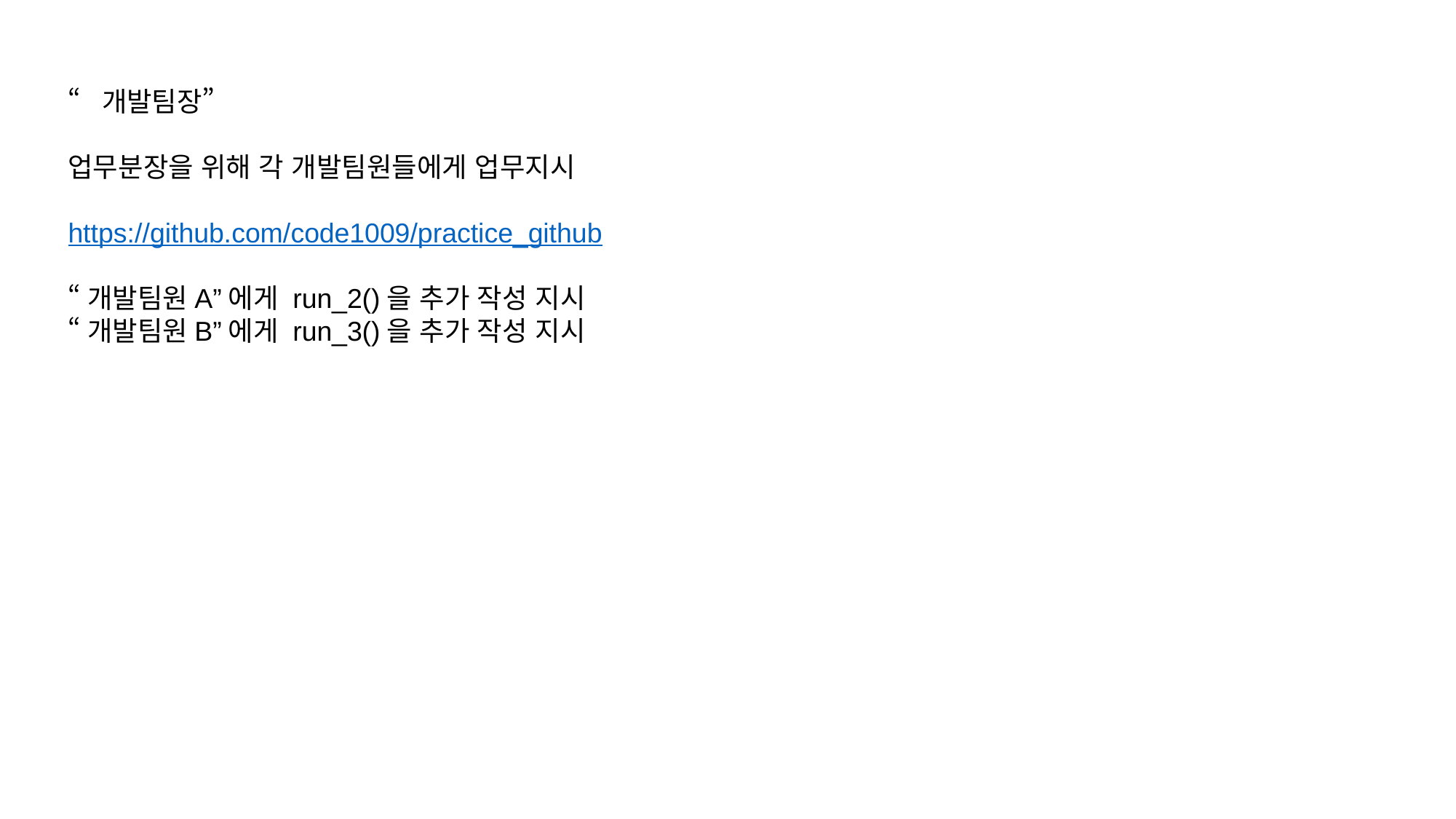

“개발팀장”

업무분장을 위해 각 개발팀원들에게 업무지시

https://github.com/code1009/practice_github

“개발팀원A”에게 run_2()을 추가 작성 지시
“개발팀원B”에게 run_3()을 추가 작성 지시